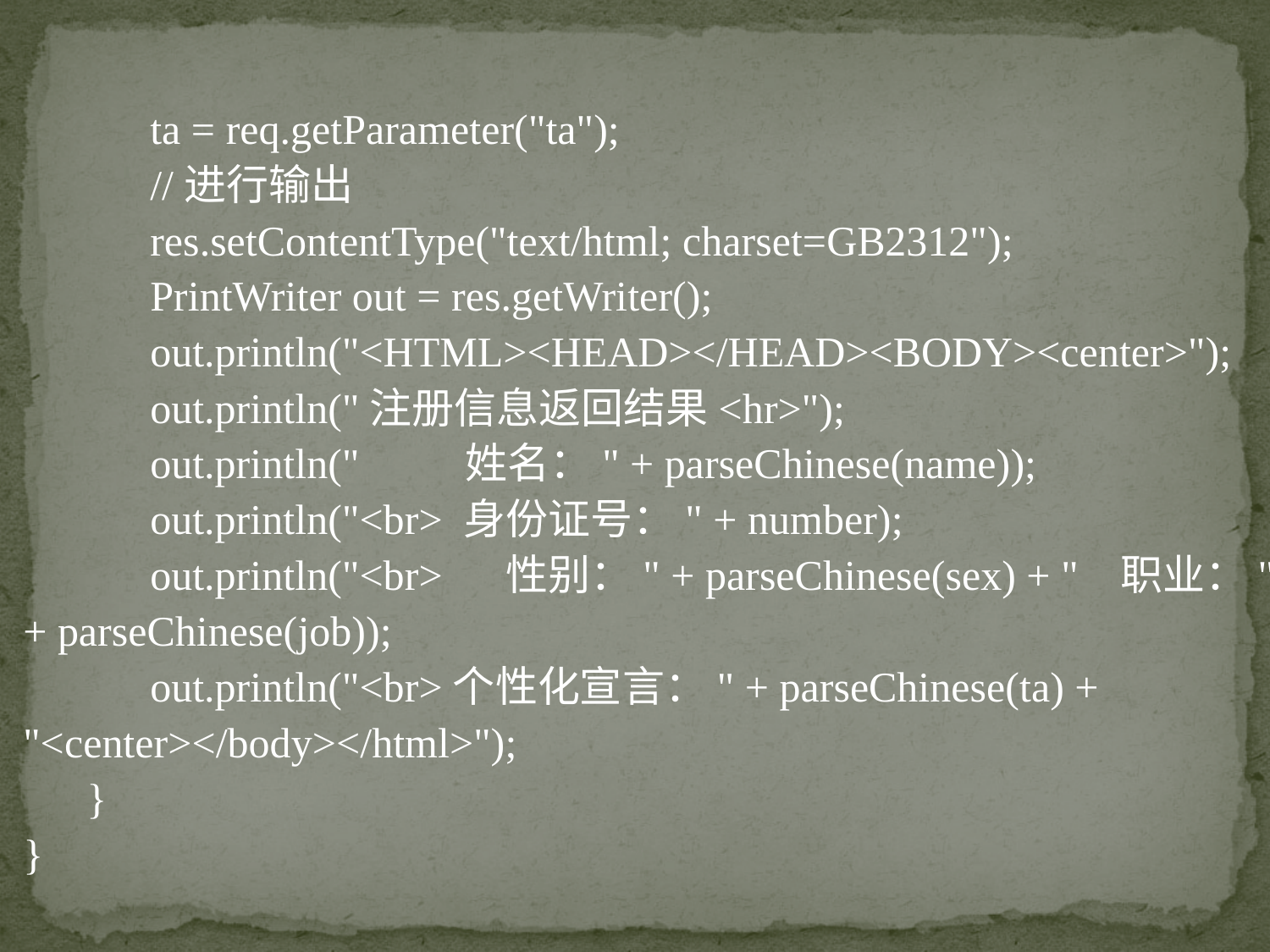

ta = req.getParameter("ta");
            //进行输出
	res.setContentType("text/html; charset=GB2312");
	PrintWriter out = res.getWriter();
	out.println("<HTML><HEAD></HEAD><BODY><center>");
	out.println("注册信息返回结果<hr>");
	out.println("         姓名：" + parseChinese(name));
	out.println("<br> 身份证号：" + number);
	out.println("<br>     性别：" + parseChinese(sex) + "   职业：" + parseChinese(job));
	out.println("<br>个性化宣言：" + parseChinese(ta) + "<center></body></html>");
      }
}